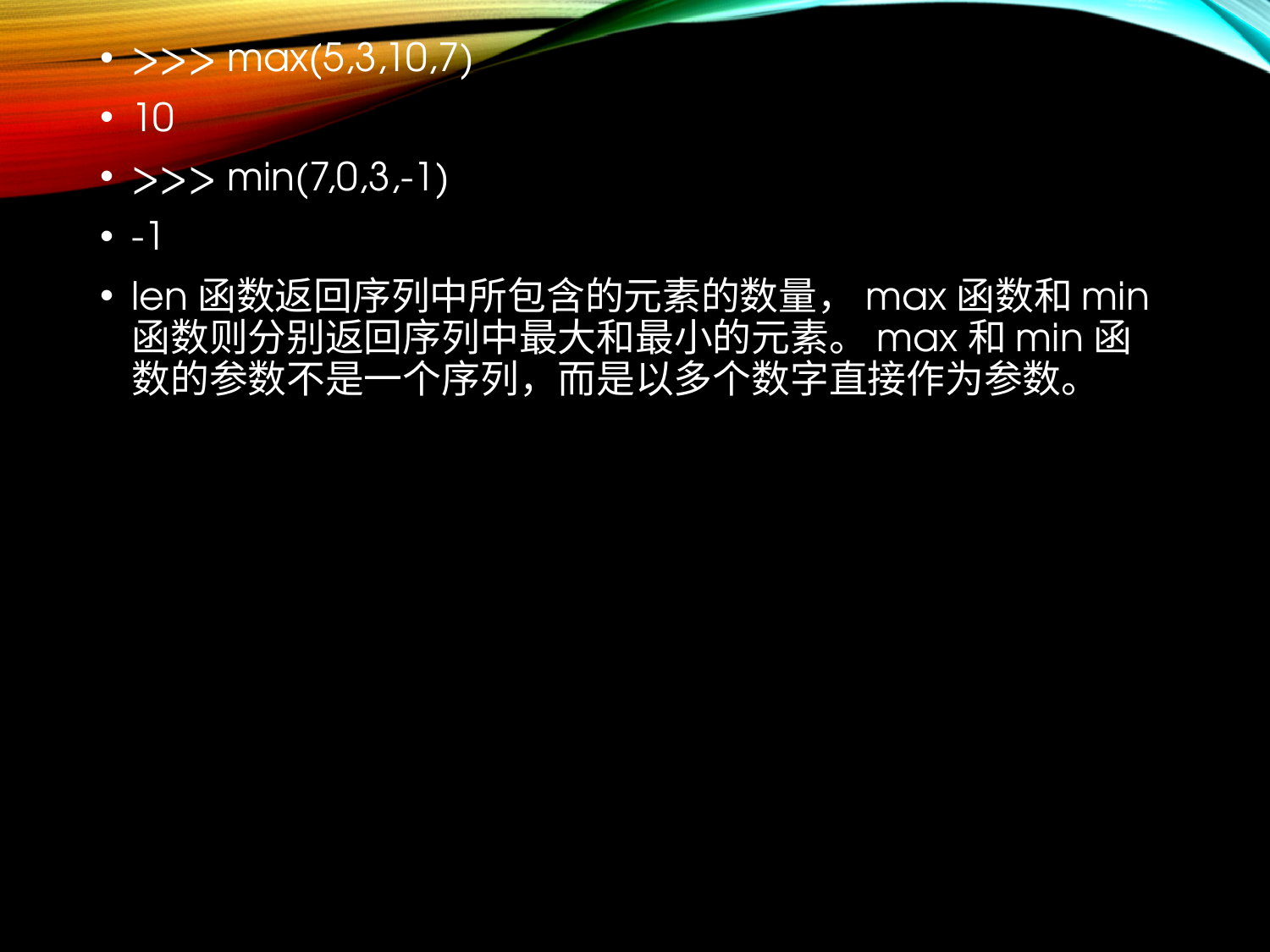

>>> max(5,3,10,7)
10
>>> min(7,0,3,-1)
-1
len函数返回序列中所包含的元素的数量，max函数和min函数则分别返回序列中最大和最小的元素。max和min函数的参数不是一个序列，而是以多个数字直接作为参数。